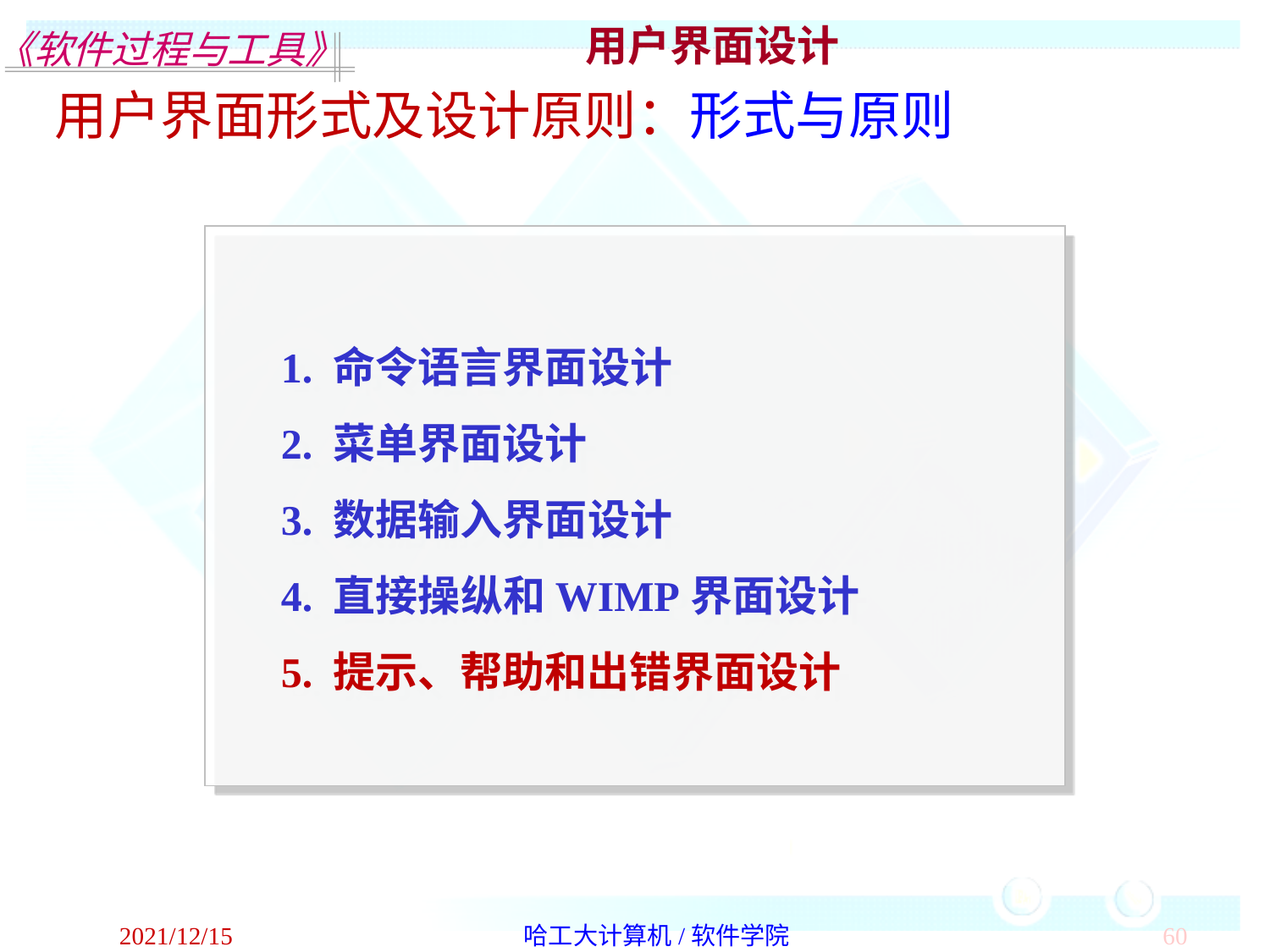

用户界面设计
用户界面形式及设计原则：形式与原则
      1. 命令语言界面设计
      2. 菜单界面设计
      3. 数据输入界面设计
      4. 直接操纵和WIMP界面设计
      5. 提示、帮助和出错界面设计